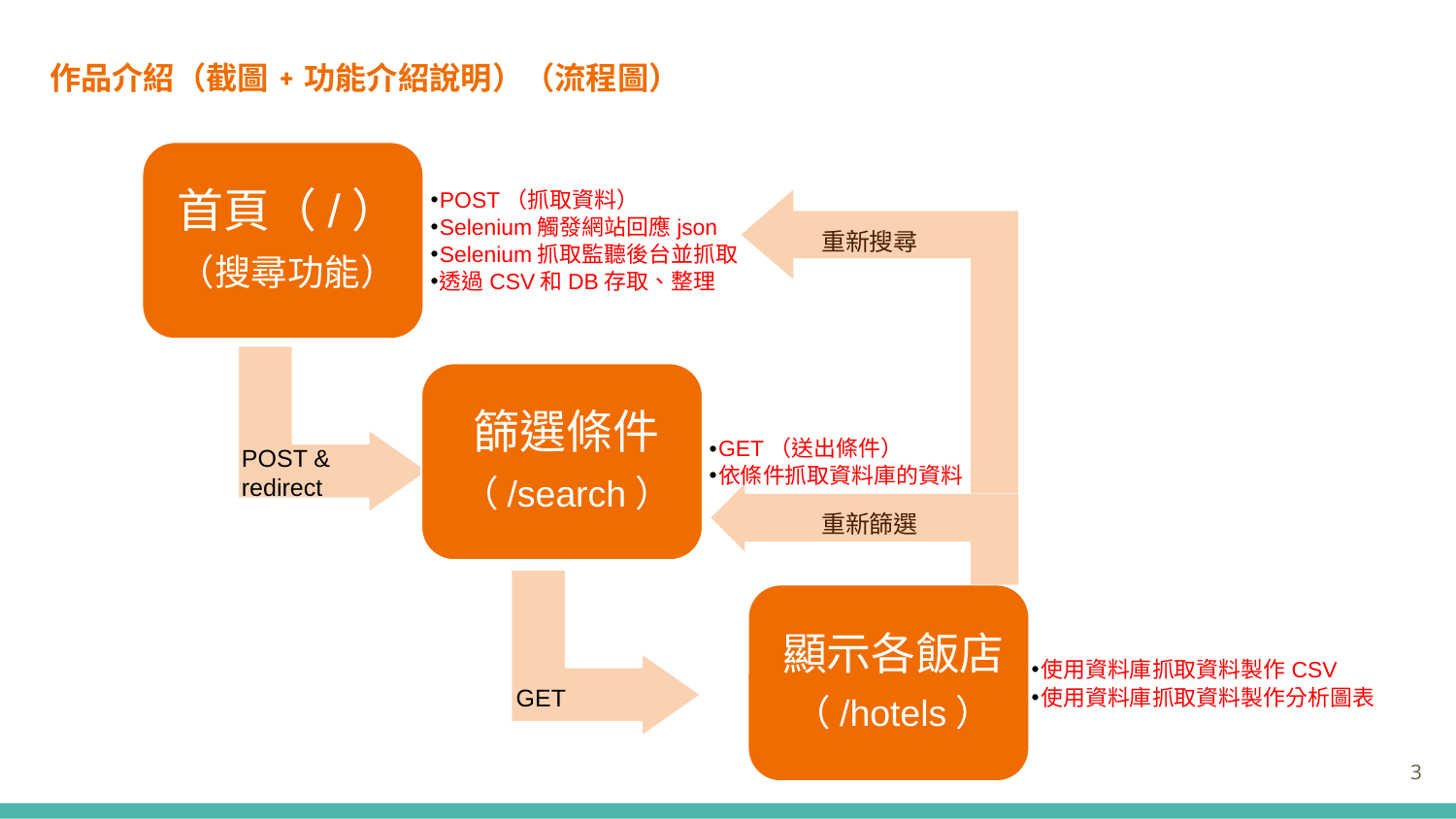

# 作品介紹（截圖 + 功能介紹說明）（流程圖）

首頁（/）
（搜尋功能）
POST（抓取資料）
Selenium觸發網站回應json
Selenium抓取監聽後台並抓取
透過CSV和DB存取、整理

篩選條件
（/search）
GET（送出條件）
依條件抓取資料庫的資料

顯示各飯店
（/hotels）
使用資料庫抓取資料製作CSV
使用資料庫抓取資料製作分析圖表
重新搜尋
POST & redirect
重新篩選
GET

3